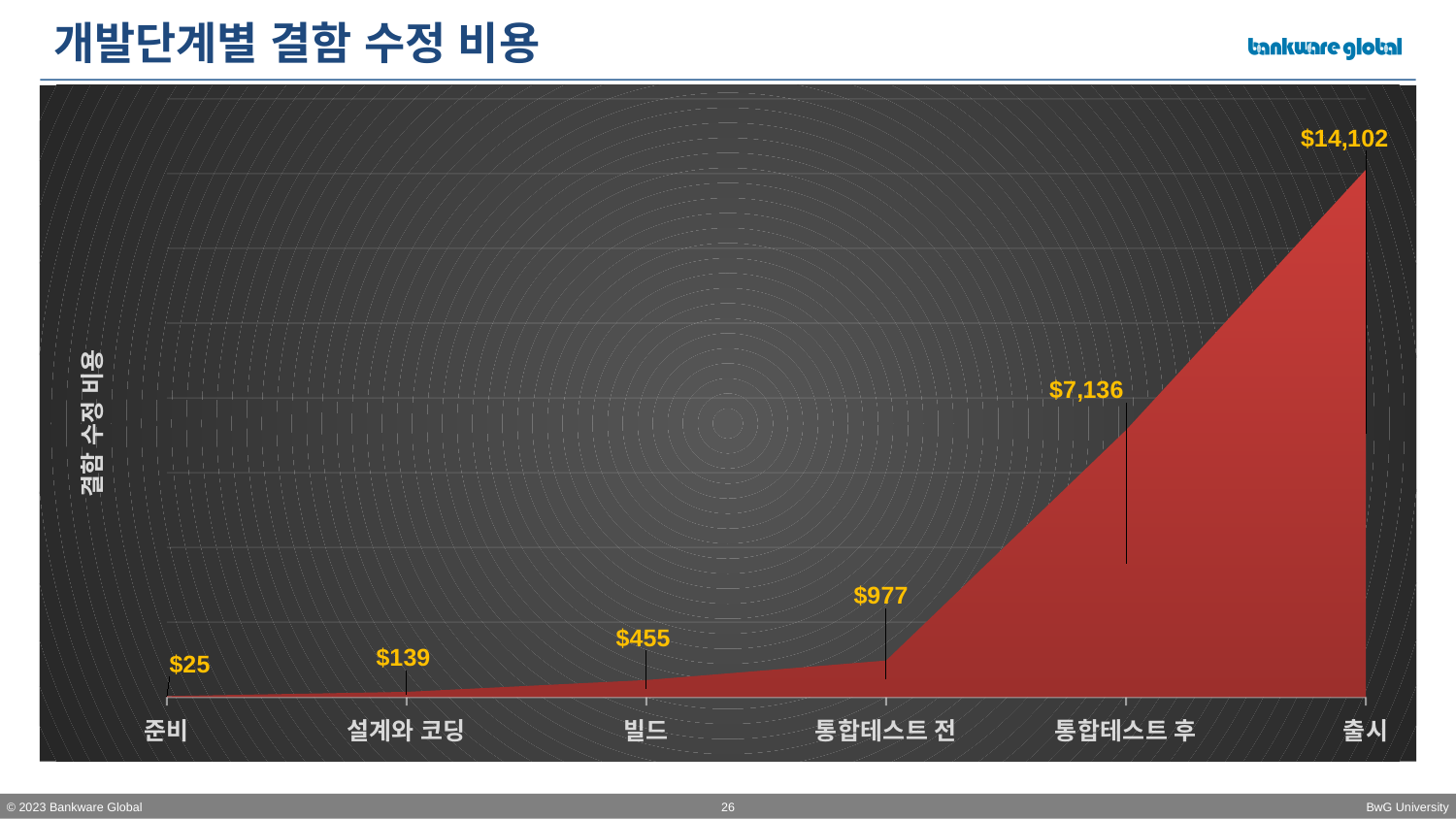

# 개발단계별 결함 수정 비용

### Chart

| Category | 결함당 비용(달러) |
|---|---|
| 준비 | 25.0 |
| 설계와 코딩 | 139.0 |
| 빌드 | 455.0 |
| 통합테스트 전 | 977.0 |
| 통합테스트 후 | 7136.0 |
| 출시 | 14102.0 |
26